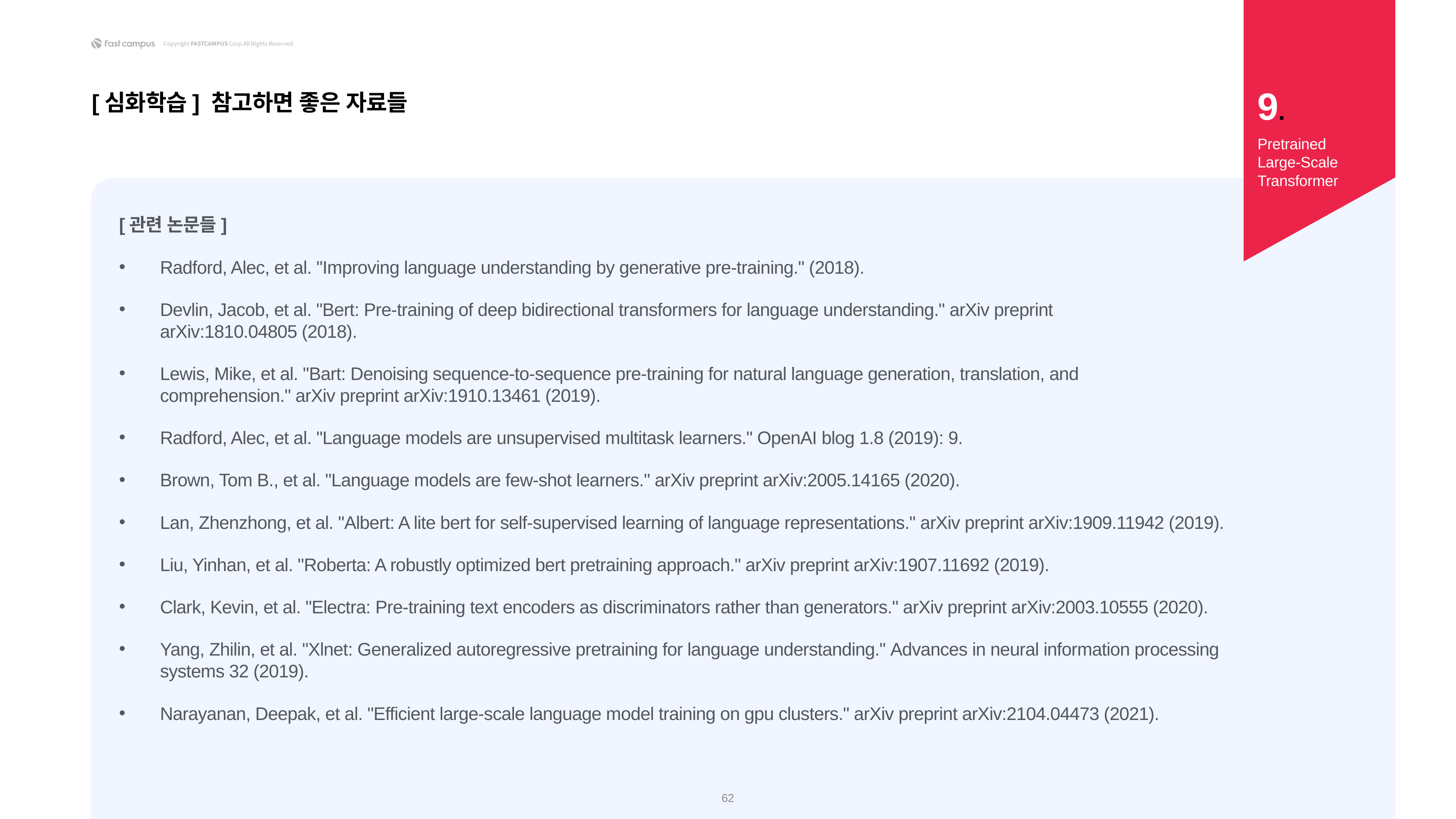

9.
[심화학습] 참고하면 좋은 자료들
Pretrained
Large-Scale Transformer
[관련 논문들]
Radford, Alec, et al. "Improving language understanding by generative pre-training." (2018).
Devlin, Jacob, et al. "Bert: Pre-training of deep bidirectional transformers for language understanding." arXiv preprint arXiv:1810.04805 (2018).
Lewis, Mike, et al. "Bart: Denoising sequence-to-sequence pre-training for natural language generation, translation, and comprehension." arXiv preprint arXiv:1910.13461 (2019).
Radford, Alec, et al. "Language models are unsupervised multitask learners." OpenAI blog 1.8 (2019): 9.
Brown, Tom B., et al. "Language models are few-shot learners." arXiv preprint arXiv:2005.14165 (2020).
Lan, Zhenzhong, et al. "Albert: A lite bert for self-supervised learning of language representations." arXiv preprint arXiv:1909.11942 (2019).
Liu, Yinhan, et al. "Roberta: A robustly optimized bert pretraining approach." arXiv preprint arXiv:1907.11692 (2019).
Clark, Kevin, et al. "Electra: Pre-training text encoders as discriminators rather than generators." arXiv preprint arXiv:2003.10555 (2020).
Yang, Zhilin, et al. "Xlnet: Generalized autoregressive pretraining for language understanding." Advances in neural information processing systems 32 (2019).
Narayanan, Deepak, et al. "Efficient large-scale language model training on gpu clusters." arXiv preprint arXiv:2104.04473 (2021).
62